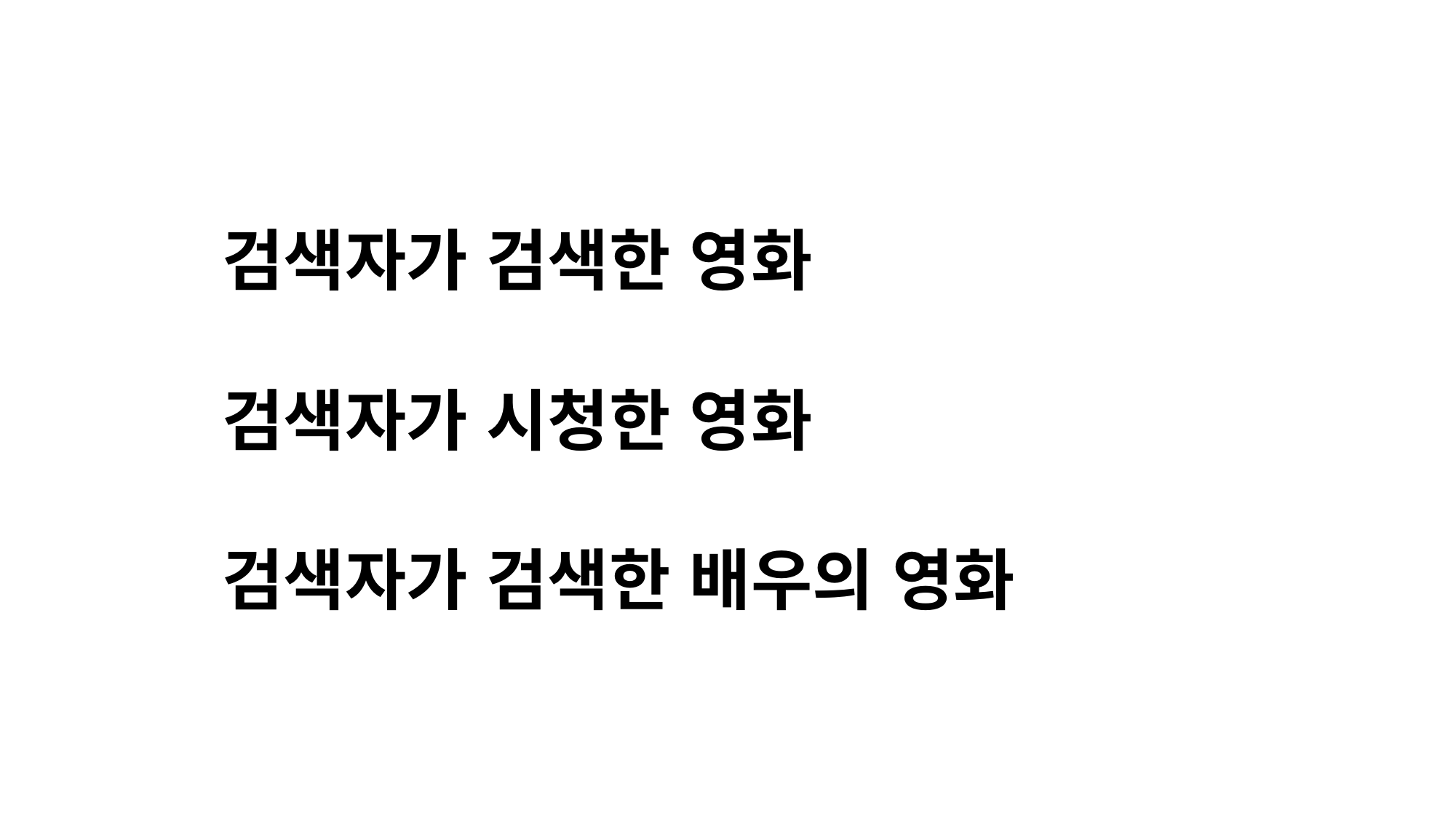

검색자가 검색한 영화
검색자가 시청한 영화
검색자가 검색한 배우의 영화